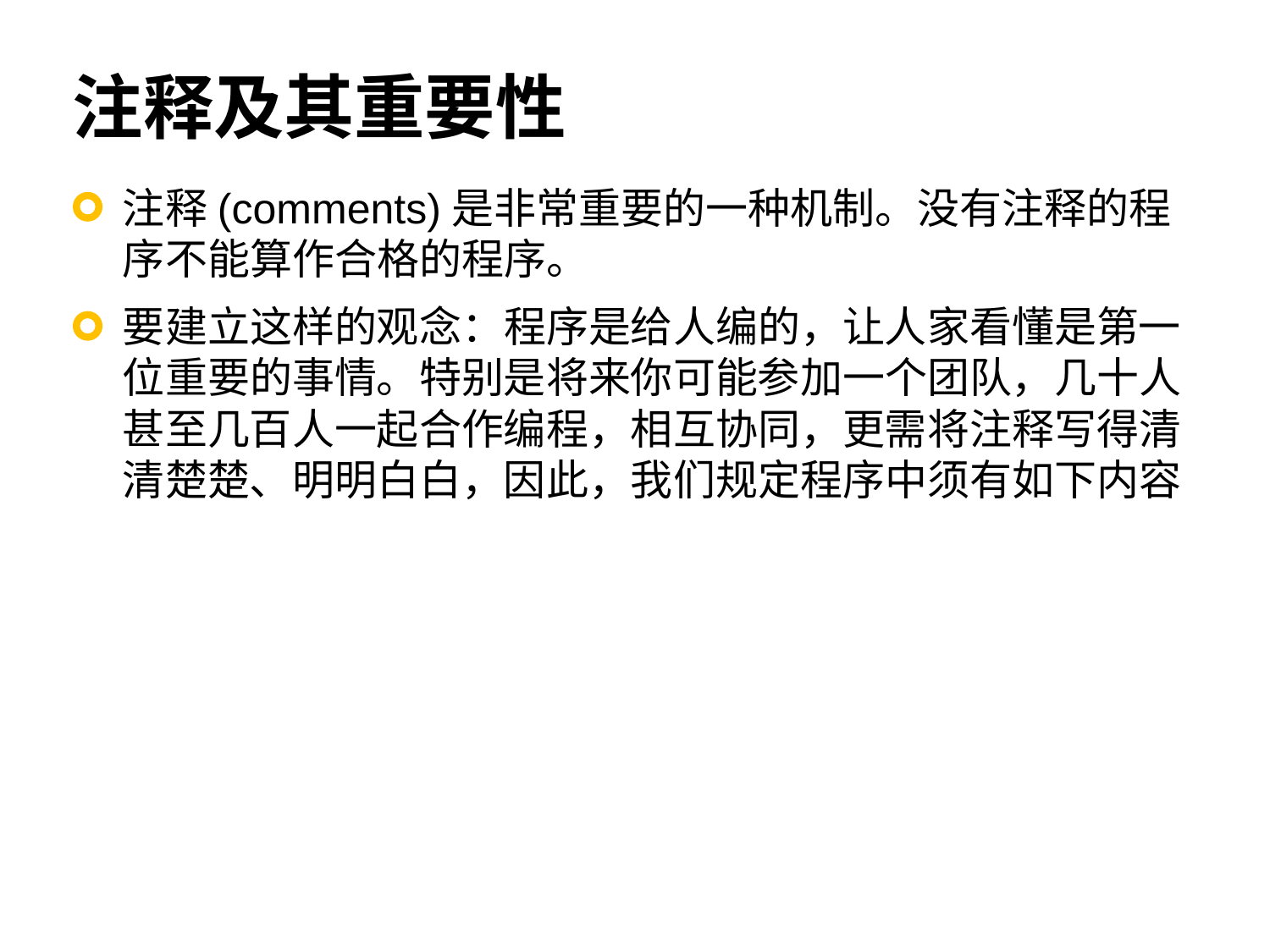

# 注释及其重要性
注释(comments)是非常重要的一种机制。没有注释的程序不能算作合格的程序。
要建立这样的观念：程序是给人编的，让人家看懂是第一位重要的事情。特别是将来你可能参加一个团队，几十人甚至几百人一起合作编程，相互协同，更需将注释写得清清楚楚、明明白白，因此，我们规定程序中须有如下内容